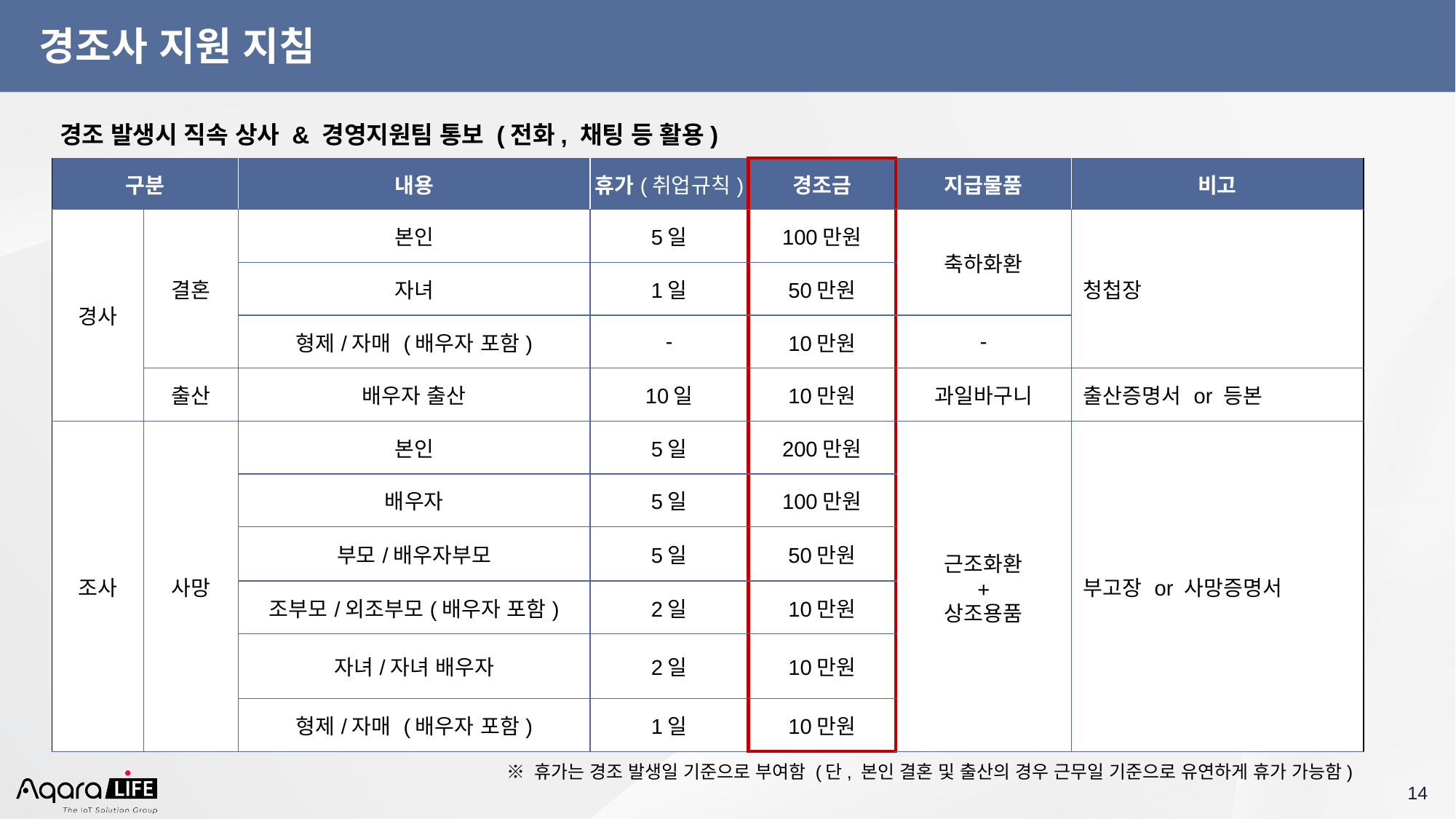

# 경조사 지원 지침
경조 발생시 직속 상사 & 경영지원팀 통보 (전화, 채팅 등 활용)
| 구분 |  | 내용 | 휴가(취업규칙) | 경조금 | 지급물품 | 비고 |
| --- | --- | --- | --- | --- | --- | --- |
| 경사 | 결혼 | 본인 | 5일 | 100만원 | 축하화환 | 청첩장 |
|  |  | 자녀 | 1일 | 50만원 |  |  |
|  |  | 형제/자매 (배우자 포함) | - | 10만원 | - |  |
|  | 출산 | 배우자 출산 | 10일 | 10만원 | 과일바구니 | 출산증명서 or 등본 |
| 조사 | 사망 | 본인 | 5일 | 200만원 | 근조화환 + 상조용품 | 부고장 or 사망증명서 |
|  |  | 배우자 | 5일 | 100만원 |  |  |
|  |  | 부모/배우자부모 | 5일 | 50만원 |  |  |
|  |  | 조부모/외조부모(배우자 포함) | 2일 | 10만원 |  |  |
|  |  | 자녀/자녀 배우자 | 2일 | 10만원 |  |  |
|  |  | 형제/자매 (배우자 포함) | 1일 | 10만원 |  |  |
※ 휴가는 경조 발생일 기준으로 부여함 (단, 본인 결혼 및 출산의 경우 근무일 기준으로 유연하게 휴가 가능함)
14